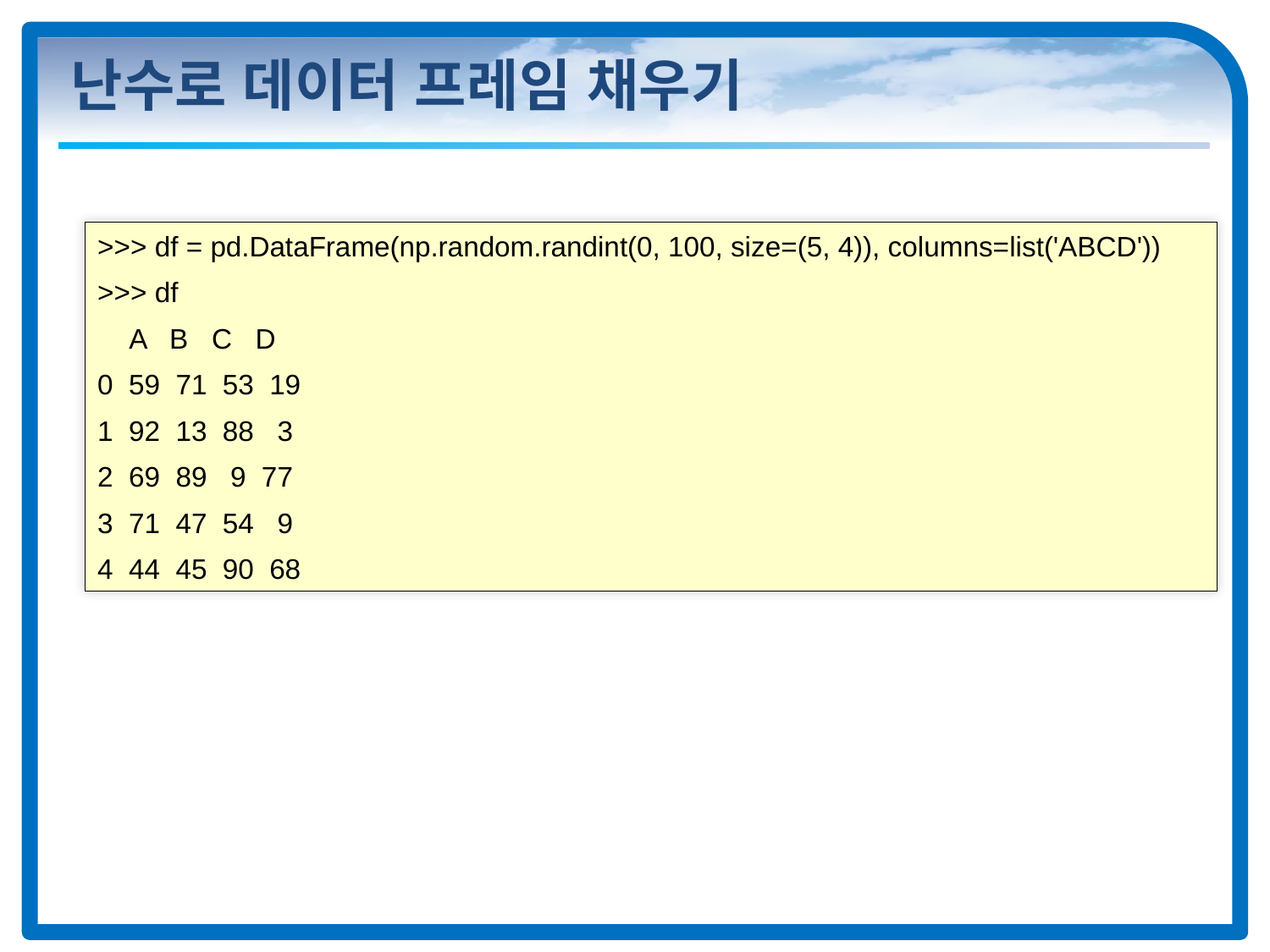

# 난수로 데이터 프레임 채우기
>>> df = pd.DataFrame(np.random.randint(0, 100, size=(5, 4)), columns=list('ABCD'))
>>> df
    A   B   C   D
0  59  71  53  19
1  92  13  88   3
2  69  89   9  77
3  71  47  54   9
4  44  45  90  68